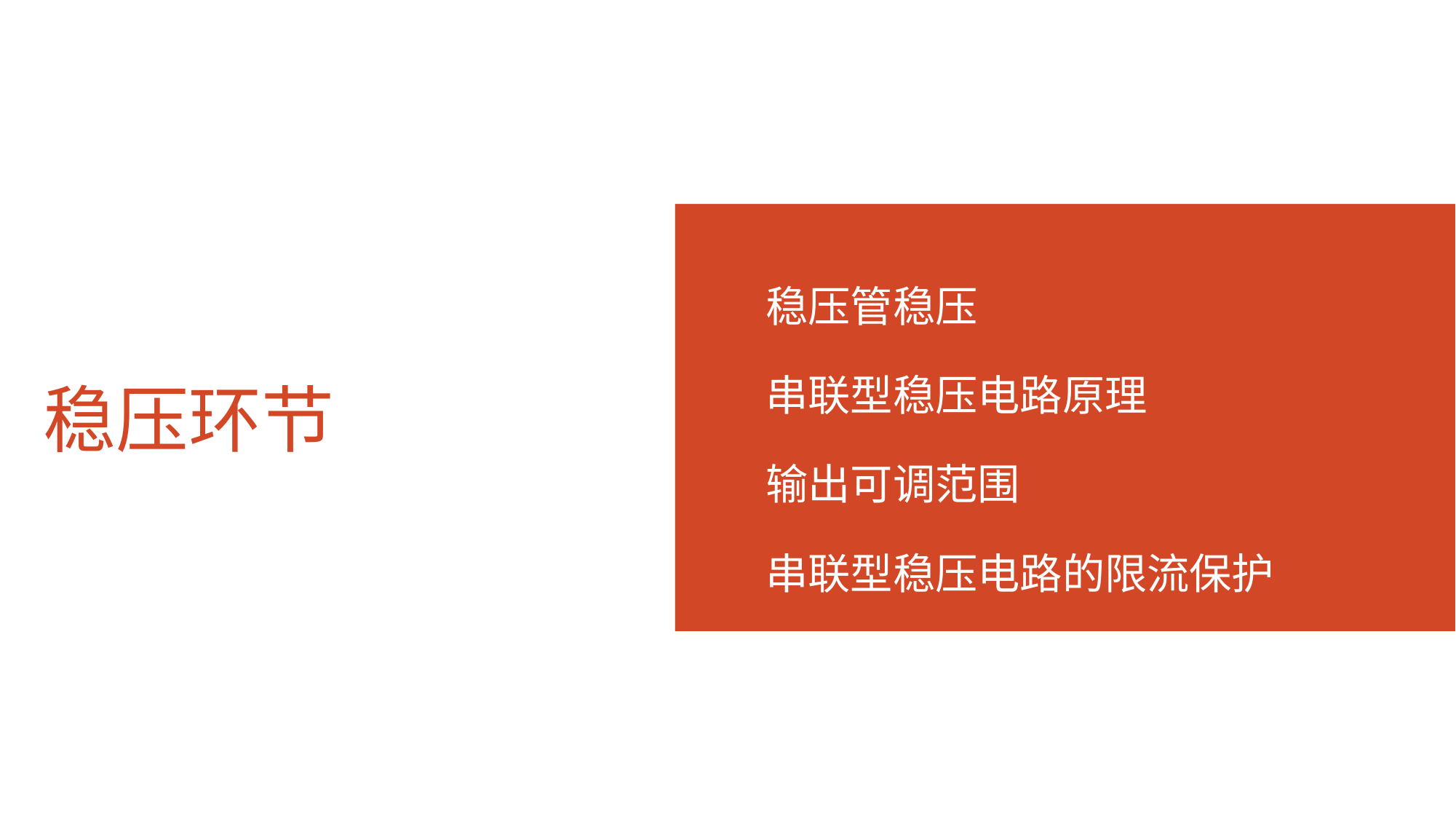

稳压管稳压
串联型稳压电路原理
输出可调范围
串联型稳压电路的限流保护
# 稳压环节